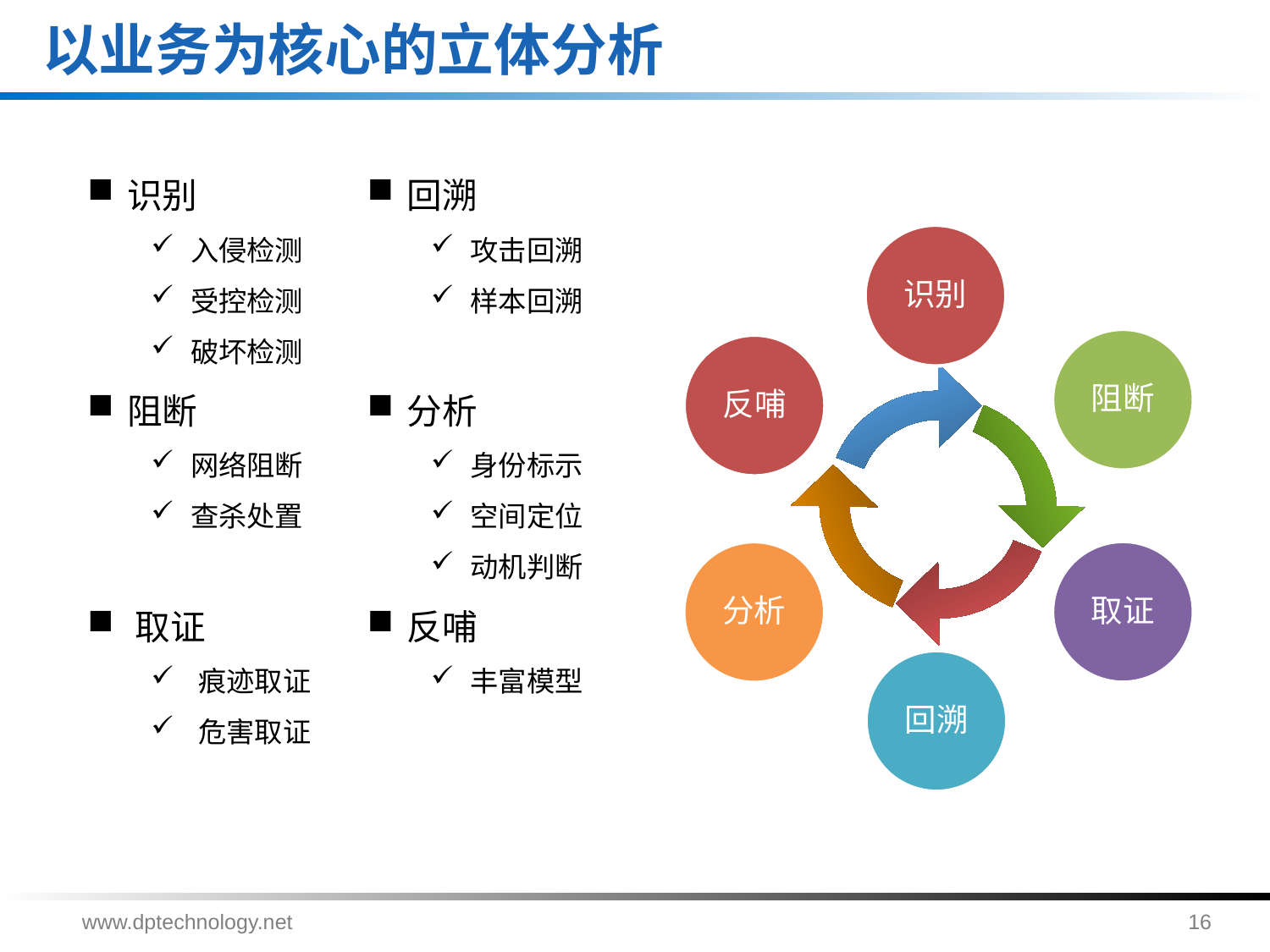

以业务为核心的立体分析
识别
入侵检测
受控检测
破坏检测
阻断
网络阻断
查杀处置

取证
痕迹取证
危害取证

回溯
攻击回溯
样本回溯

分析
身份标示
空间定位
动机判断
反哺
丰富模型

识别

阻断

反哺

取证

分析

回溯